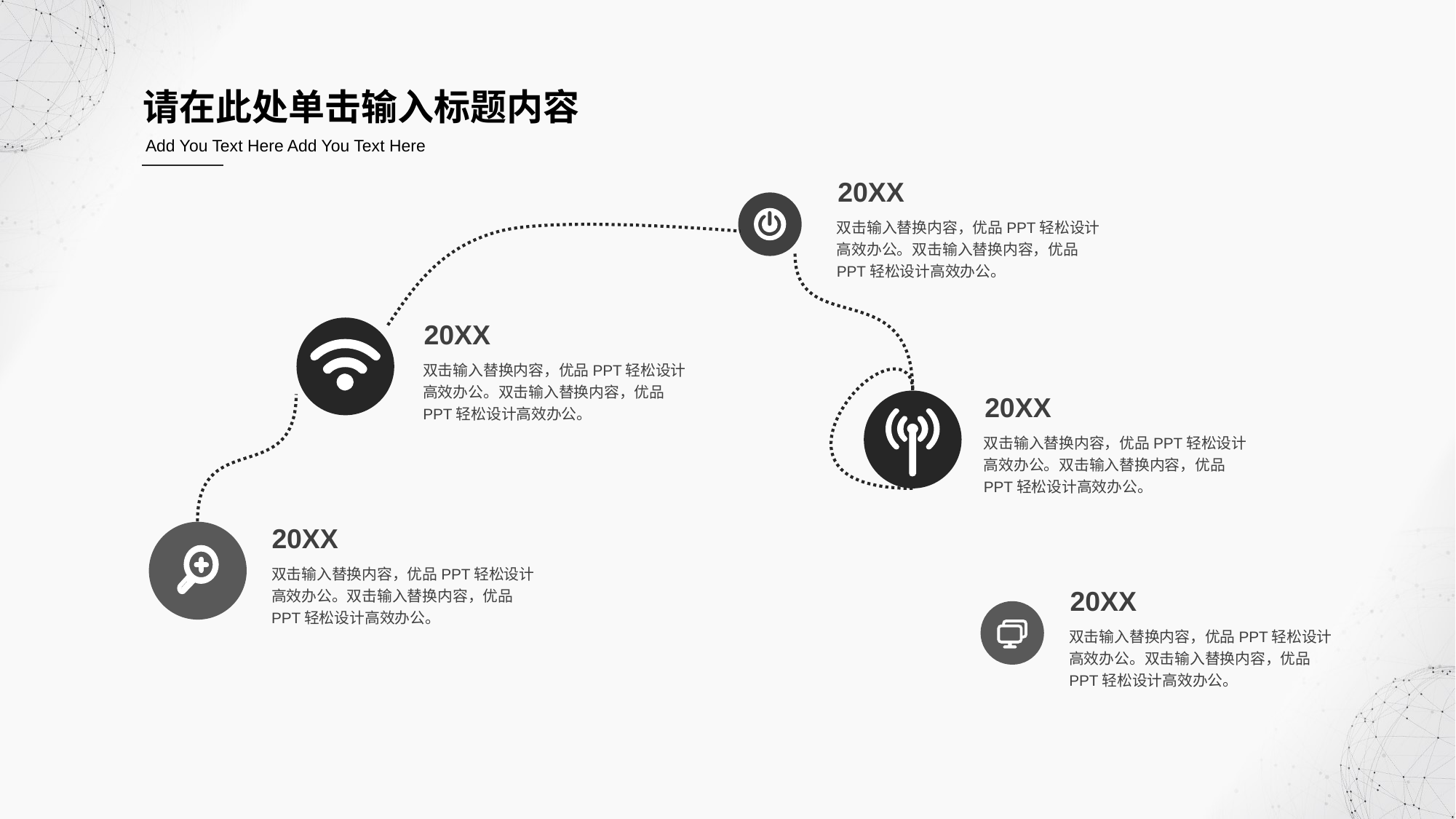

请在此处单击输入标题内容
Add You Text Here Add You Text Here
20XX
双击输入替换内容，优品PPT轻松设计高效办公。双击输入替换内容，优品PPT轻松设计高效办公。

20XX
双击输入替换内容，优品PPT轻松设计高效办公。双击输入替换内容，优品PPT轻松设计高效办公。

20XX
双击输入替换内容，优品PPT轻松设计高效办公。双击输入替换内容，优品PPT轻松设计高效办公。

20XX
双击输入替换内容，优品PPT轻松设计高效办公。双击输入替换内容，优品PPT轻松设计高效办公。

20XX
双击输入替换内容，优品PPT轻松设计高效办公。双击输入替换内容，优品PPT轻松设计高效办公。